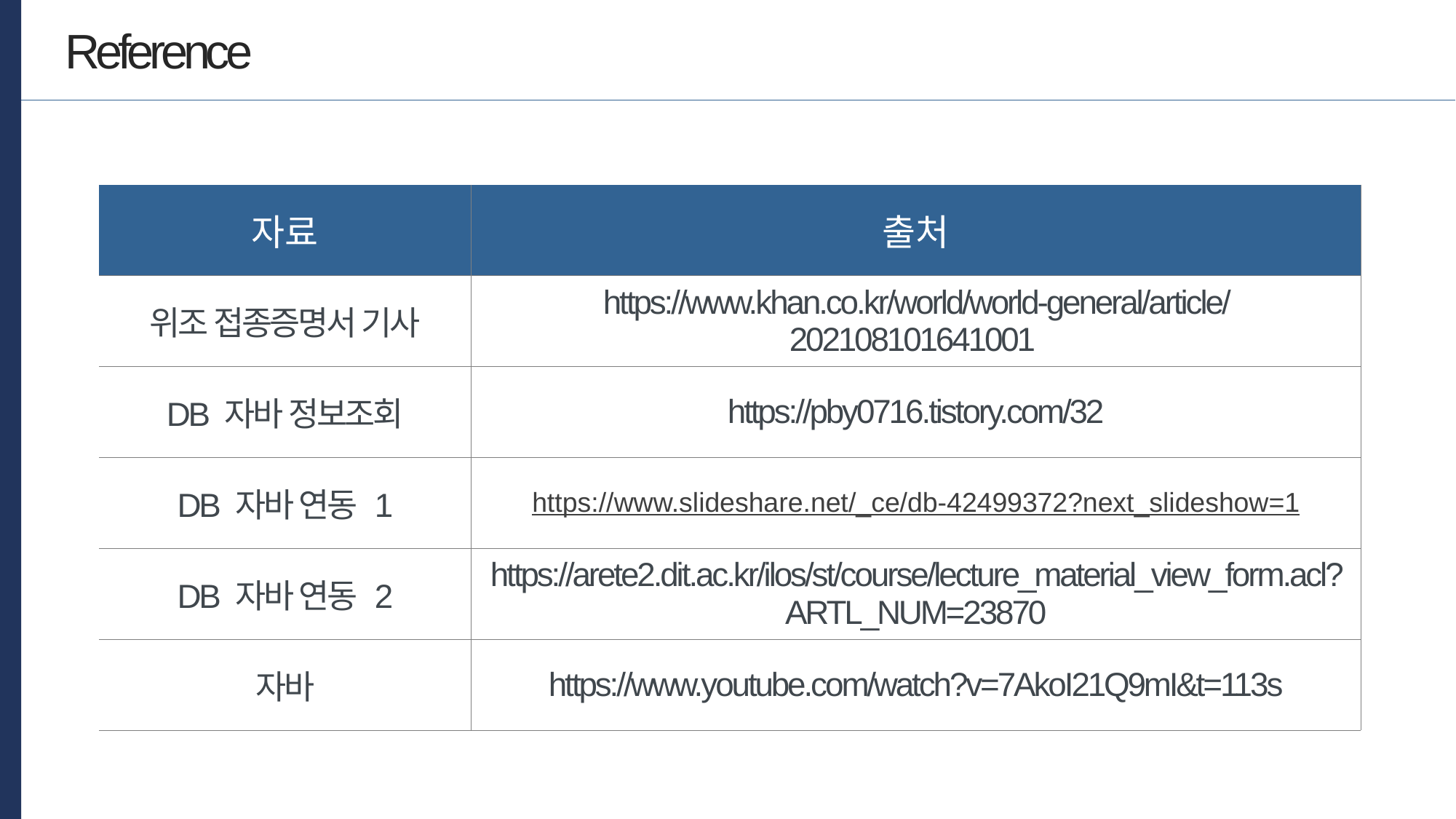

Reference
| 자료 | 출처 |
| --- | --- |
| 위조 접종증명서 기사 | https://www.khan.co.kr/world/world-general/article/202108101641001 |
| DB 자바 정보조회 | https://pby0716.tistory.com/32 |
| DB 자바 연동 1 | https://www.slideshare.net/\_ce/db-42499372?next\_slideshow=1 |
| DB 자바 연동 2 | https://arete2.dit.ac.kr/ilos/st/course/lecture\_material\_view\_form.acl?ARTL\_NUM=23870 |
| 자바 | https://www.youtube.com/watch?v=7AkoI21Q9mI&t=113s |